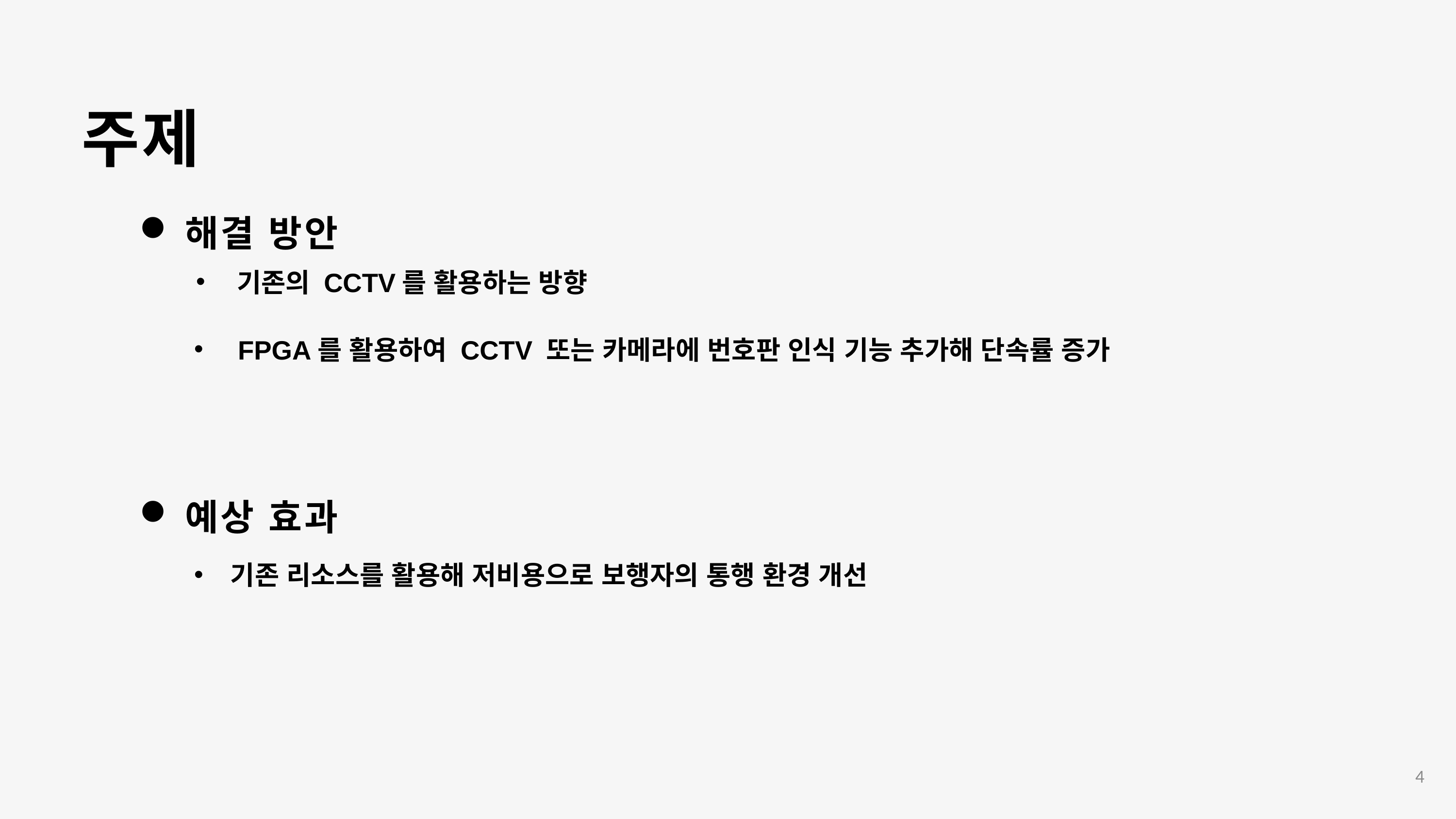

주제
해결 방안
기존의 CCTV를 활용하는 방향
 FPGA를 활용하여 CCTV 또는 카메라에 번호판 인식 기능 추가해 단속률 증가
예상 효과
기존 리소스를 활용해 저비용으로 보행자의 통행 환경 개선
4